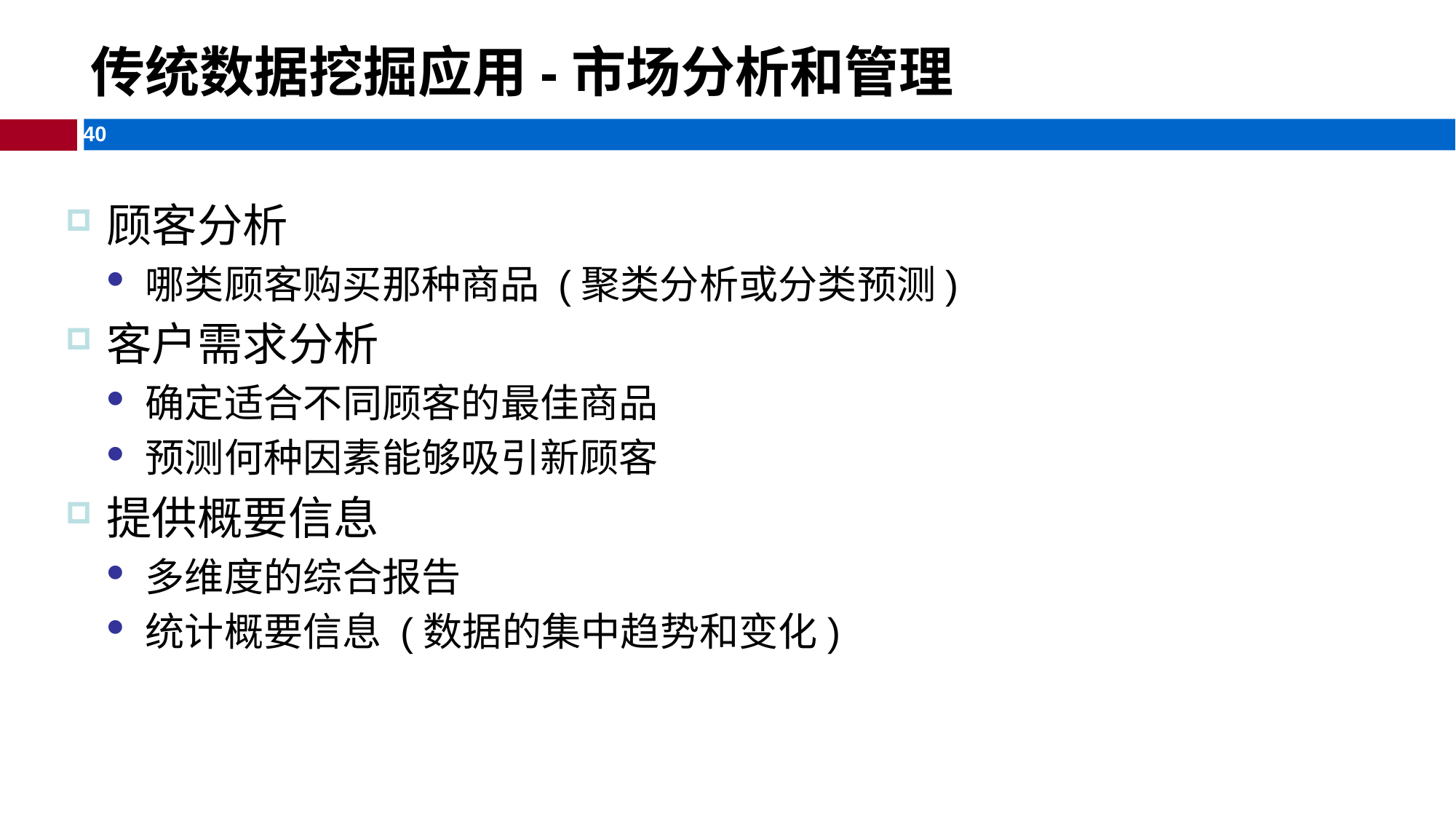

# 传统数据挖掘应用-市场分析和管理
顾客分析
哪类顾客购买那种商品 (聚类分析或分类预测)
客户需求分析
确定适合不同顾客的最佳商品
预测何种因素能够吸引新顾客
提供概要信息
多维度的综合报告
统计概要信息 (数据的集中趋势和变化)